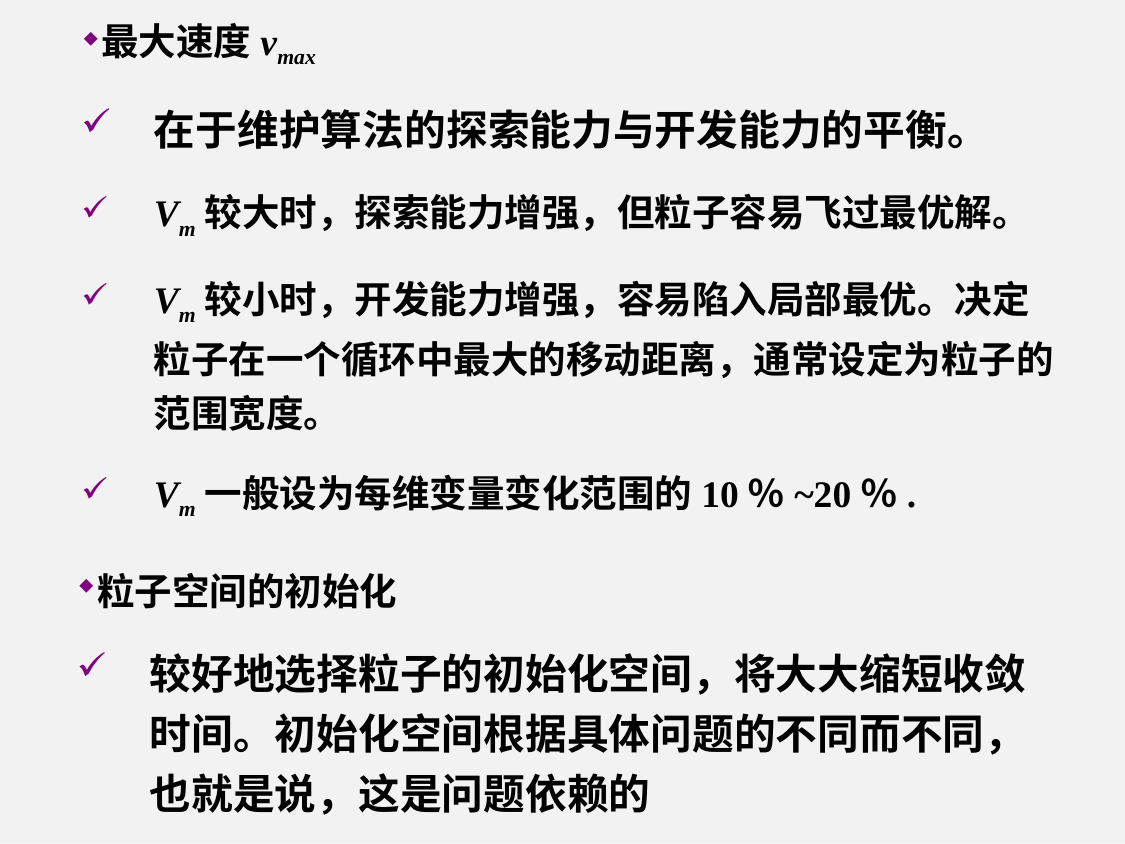

最大速度vmax
在于维护算法的探索能力与开发能力的平衡。
Vm较大时，探索能力增强，但粒子容易飞过最优解。
Vm较小时，开发能力增强，容易陷入局部最优。决定粒子在一个循环中最大的移动距离，通常设定为粒子的范围宽度。
Vm一般设为每维变量变化范围的10％~20％.
粒子空间的初始化
较好地选择粒子的初始化空间，将大大缩短收敛时间。初始化空间根据具体问题的不同而不同，也就是说，这是问题依赖的